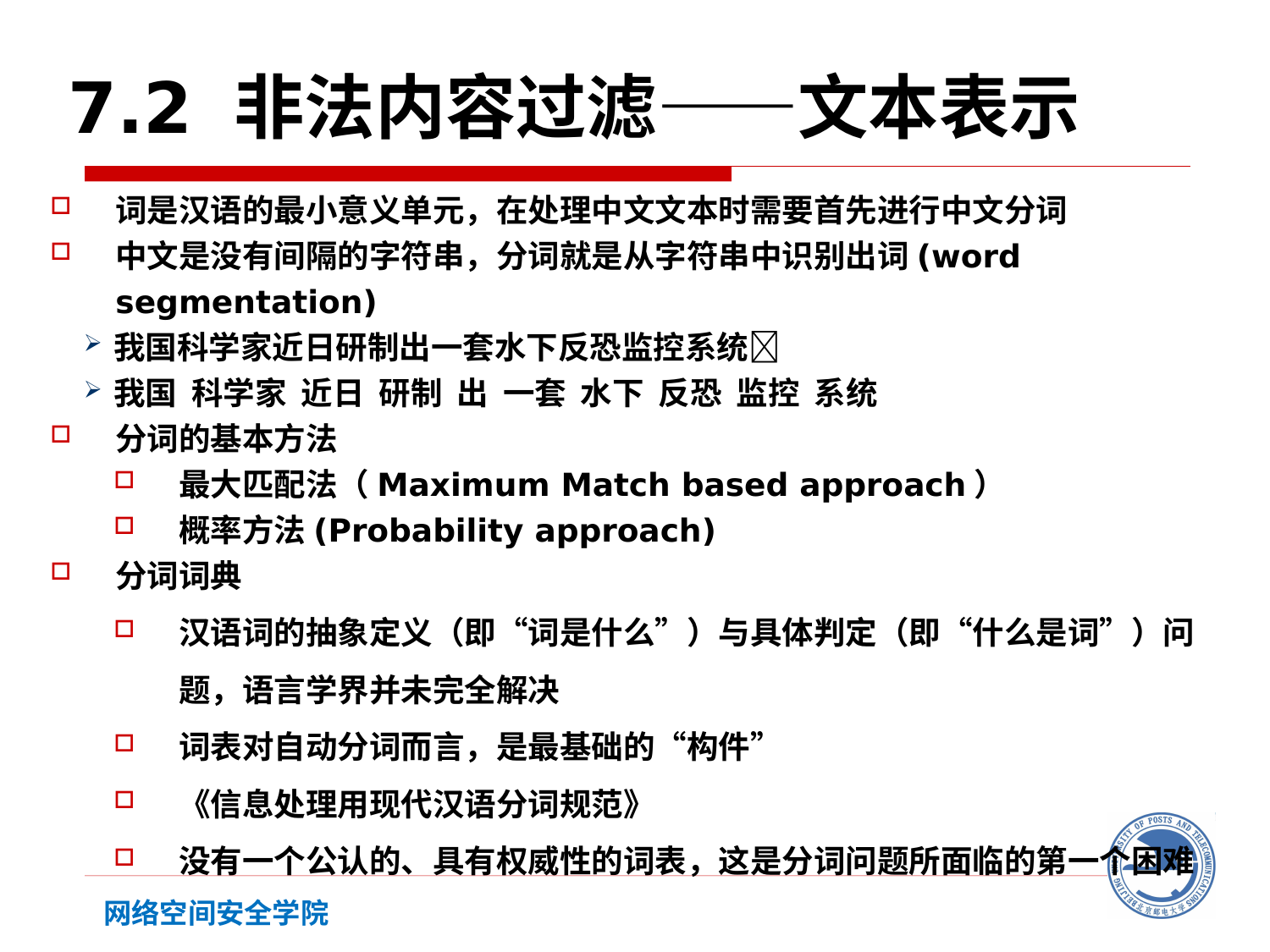

7.2 非法内容过滤——文本表示
词是汉语的最小意义单元，在处理中文文本时需要首先进行中文分词
中文是没有间隔的字符串，分词就是从字符串中识别出词(word segmentation)
我国科学家近日研制出一套水下反恐监控系统􀃎
我国  科学家  近日  研制  出  一套  水下  反恐  监控  系统
分词的基本方法
最大匹配法（Maximum Match based approach）
概率方法(Probability approach)
分词词典
汉语词的抽象定义（即“词是什么”）与具体判定（即“什么是词”）问题，语言学界并未完全解决
词表对自动分词而言，是最基础的“构件”
《信息处理用现代汉语分词规范》
没有一个公认的、具有权威性的词表，这是分词问题所面临的第一个困难

41